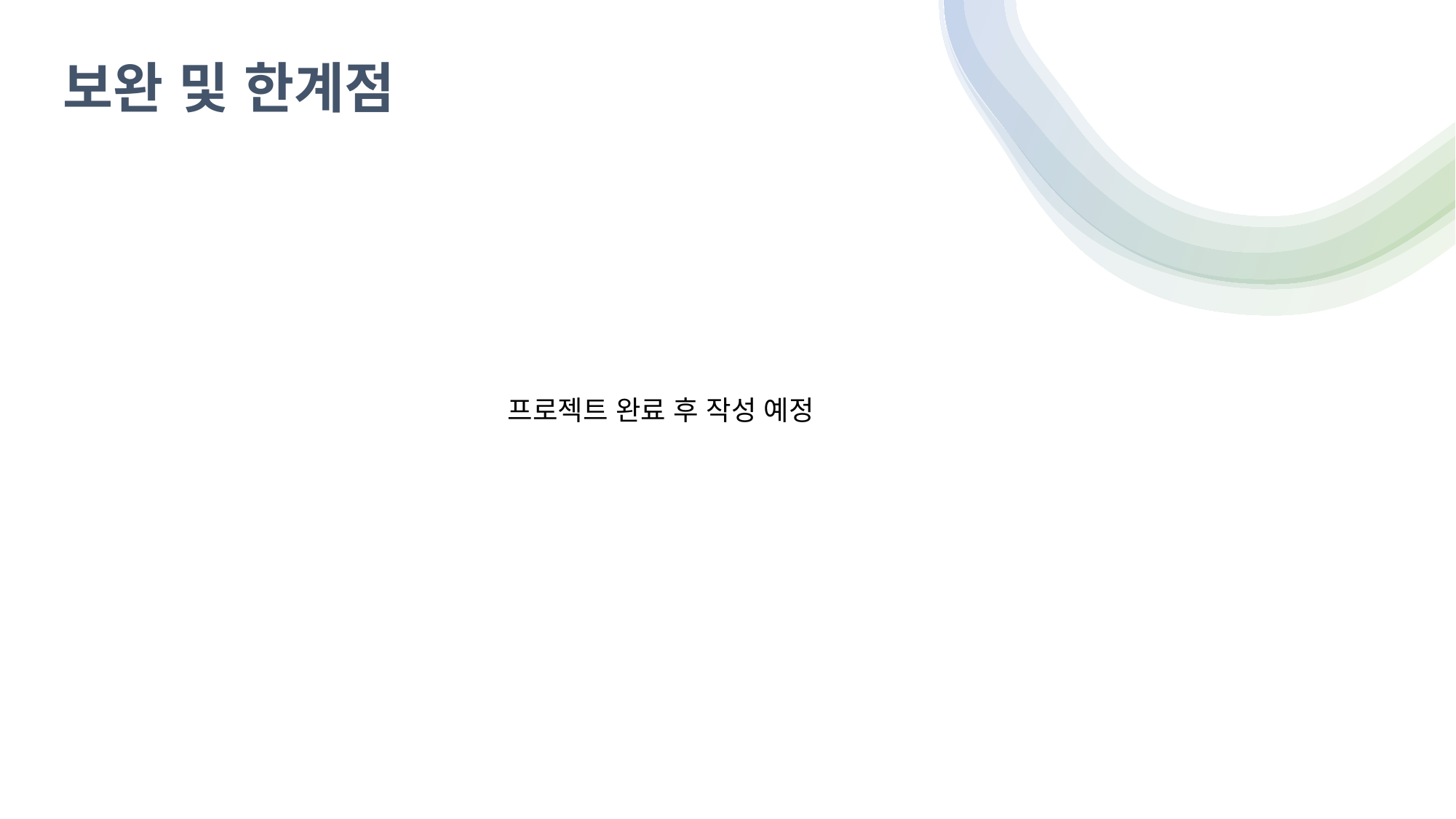

# 보완 및 한계점

프로젝트 완료 후 작성 예정